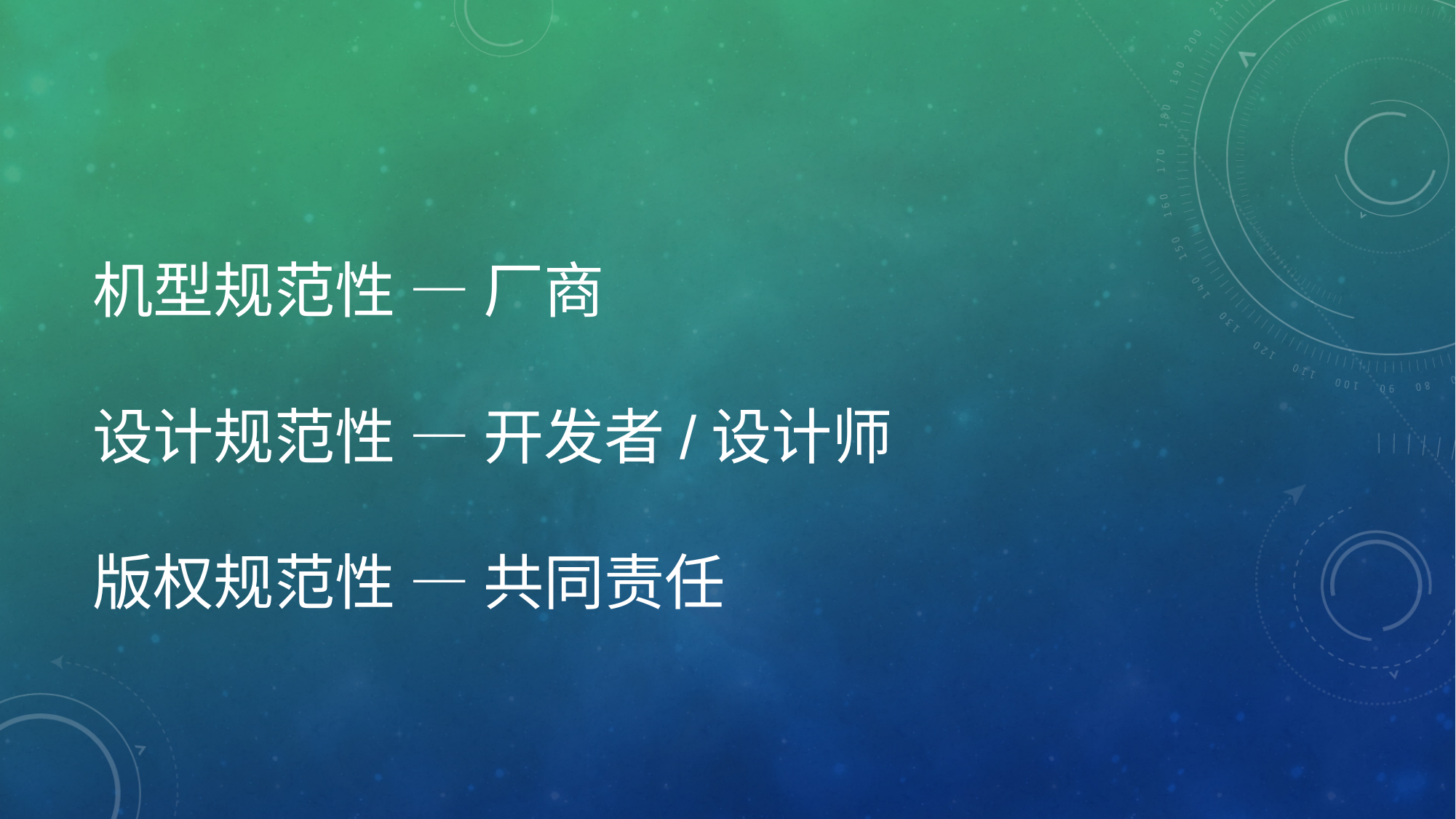

# 机型规范性 — 厂商 设计规范性 — 开发者/设计师 版权规范性 — 共同责任